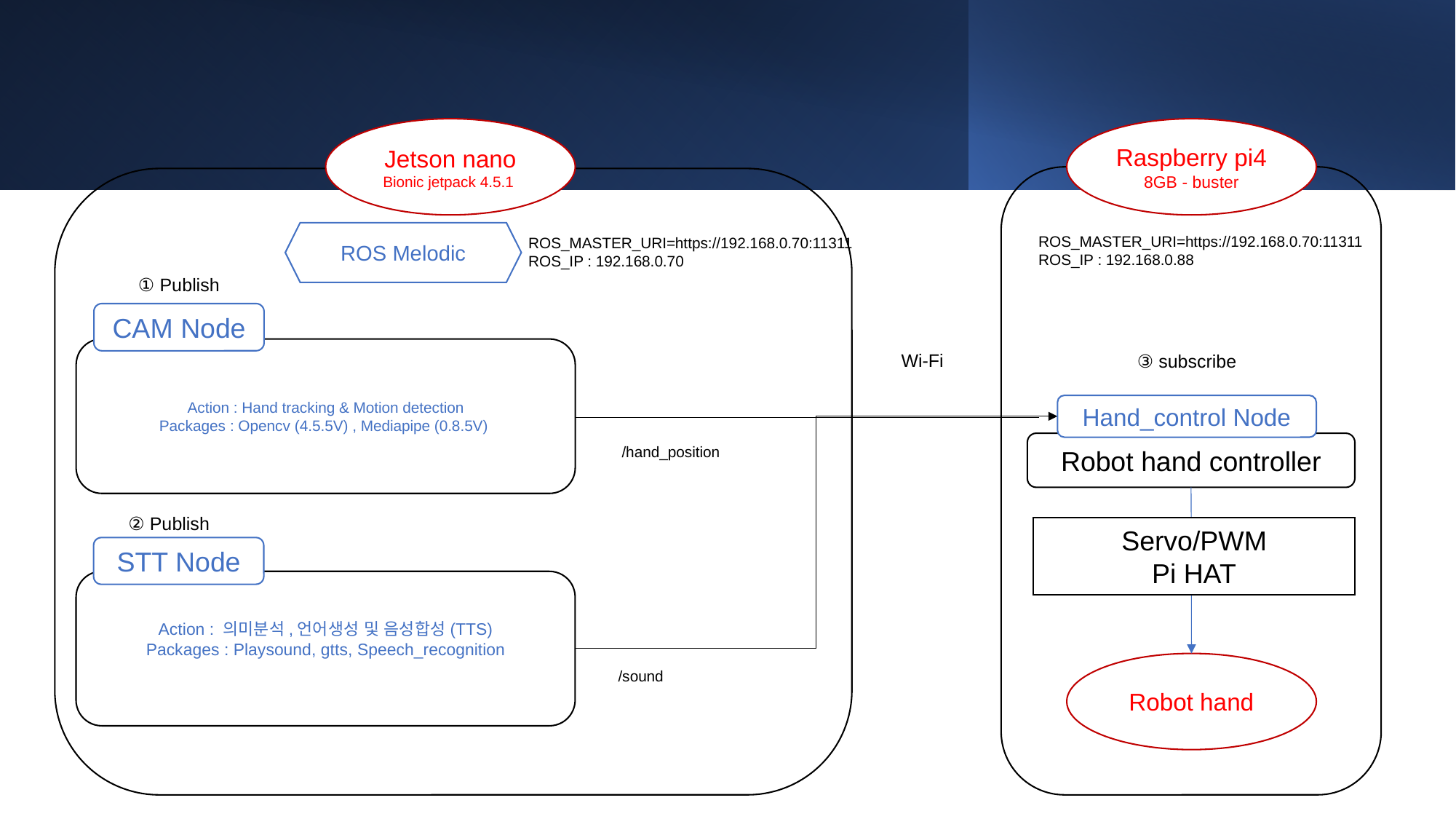

Raspberry pi4
8GB - buster
Jetson nano
Bionic jetpack 4.5.1

ROS Melodic
ROS_MASTER_URI=https://192.168.0.70:11311
ROS_IP : 192.168.0.88
ROS_MASTER_URI=https://192.168.0.70:11311
ROS_IP : 192.168.0.70
① Publish
CAM Node

Action : Hand tracking & Motion detection
Packages : Opencv (4.5.5V) , Mediapipe (0.8.5V)

Wi-Fi
③ subscribe
Hand_control Node
Robot hand controller
/hand_position
② Publish
Servo/PWM
Pi HAT
STT Node
Action : 의미분석,언어생성 및 음성합성(TTS)
Packages : Playsound, gtts, Speech_recognition

Robot hand
/sound